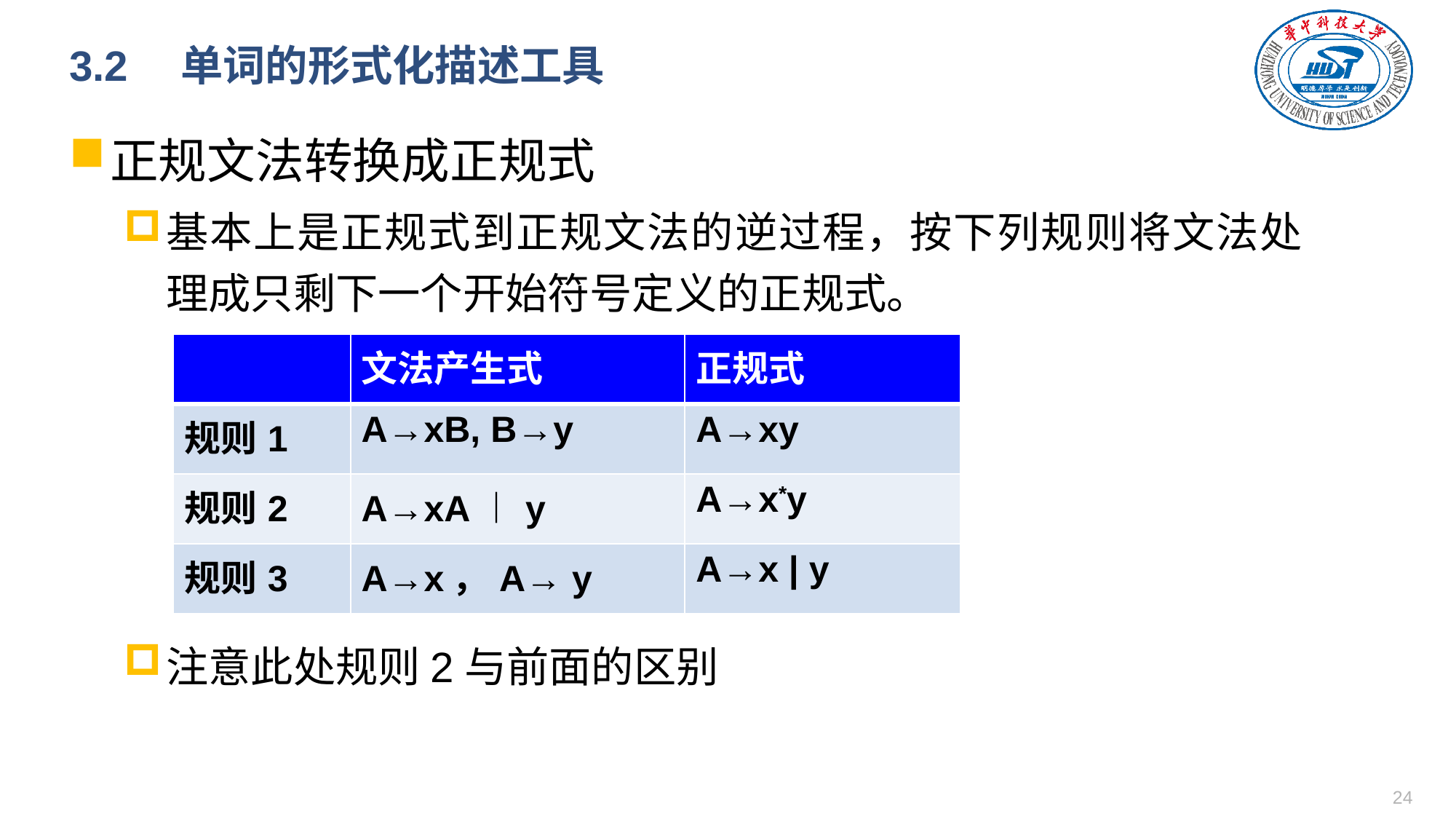

# 3.2　单词的形式化描述工具
正规文法转换成正规式
基本上是正规式到正规文法的逆过程，按下列规则将文法处理成只剩下一个开始符号定义的正规式。

注意此处规则2与前面的区别

|  | 文法产生式 | 正规式 |
| --- | --- | --- |
| 规则1 | A→xB, B→y | A→xy |
| 规则2 | A→xA︱y | A→x\*y |
| 规则3 | A→x，A→ y | A→x | y |
24